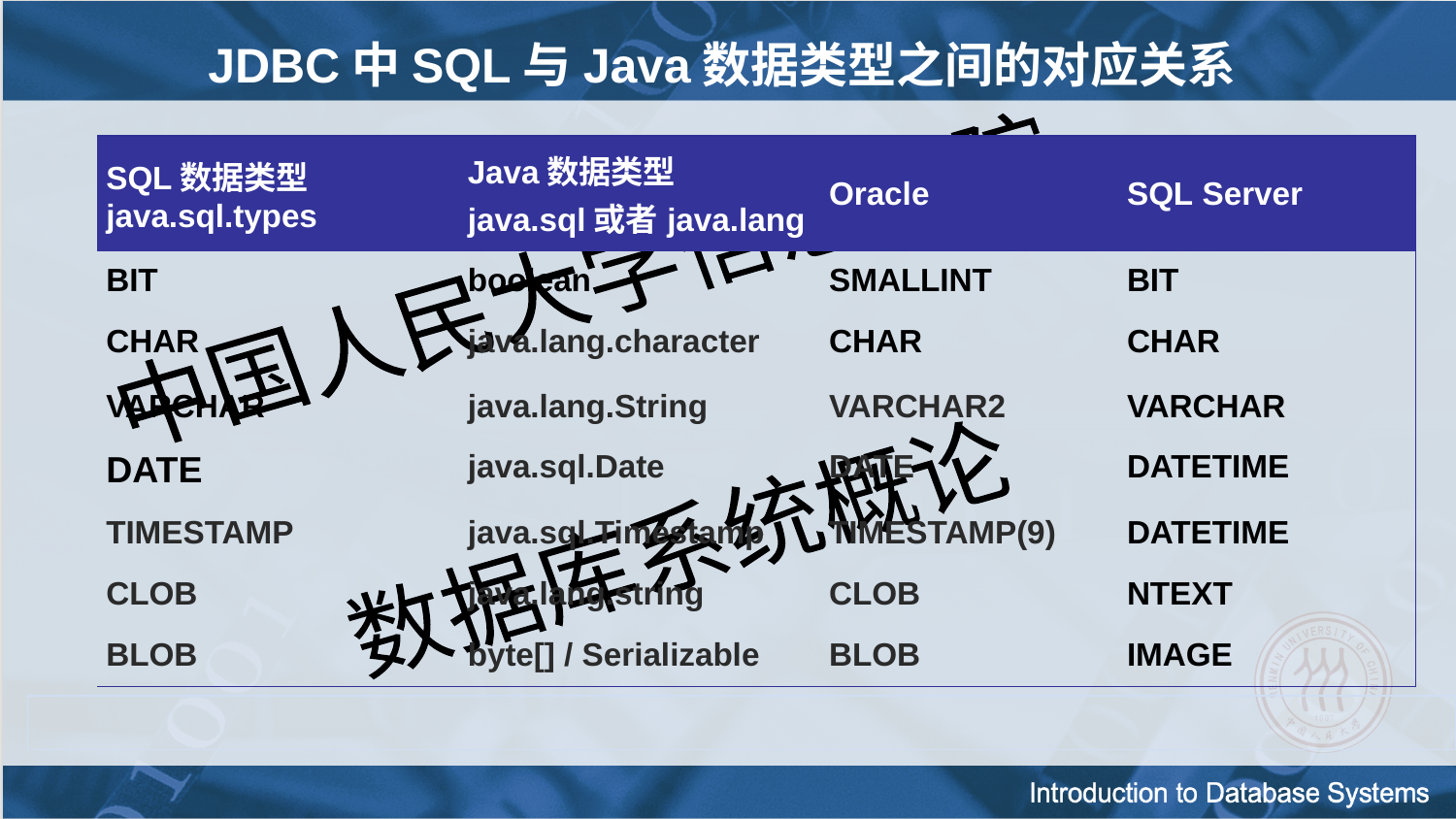

JDBC中SQL与Java数据类型之间的对应关系
| SQL数据类型 java.sql.types | Java数据类型 java.sql或者java.lang | Oracle | SQL Server |
| --- | --- | --- | --- |
| BIT | boolean | SMALLINT | BIT |
| CHAR | java.lang.character | CHAR | CHAR |
| VARCHAR | java.lang.String | VARCHAR2 | VARCHAR |
| DATE | java.sql.Date | DATE | DATETIME |
| TIMESTAMP | java.sql.Timestamp | TIMESTAMP(9) | DATETIME |
| CLOB | java.lang.string | CLOB | NTEXT |
| BLOB | byte[] / Serializable | BLOB | IMAGE |